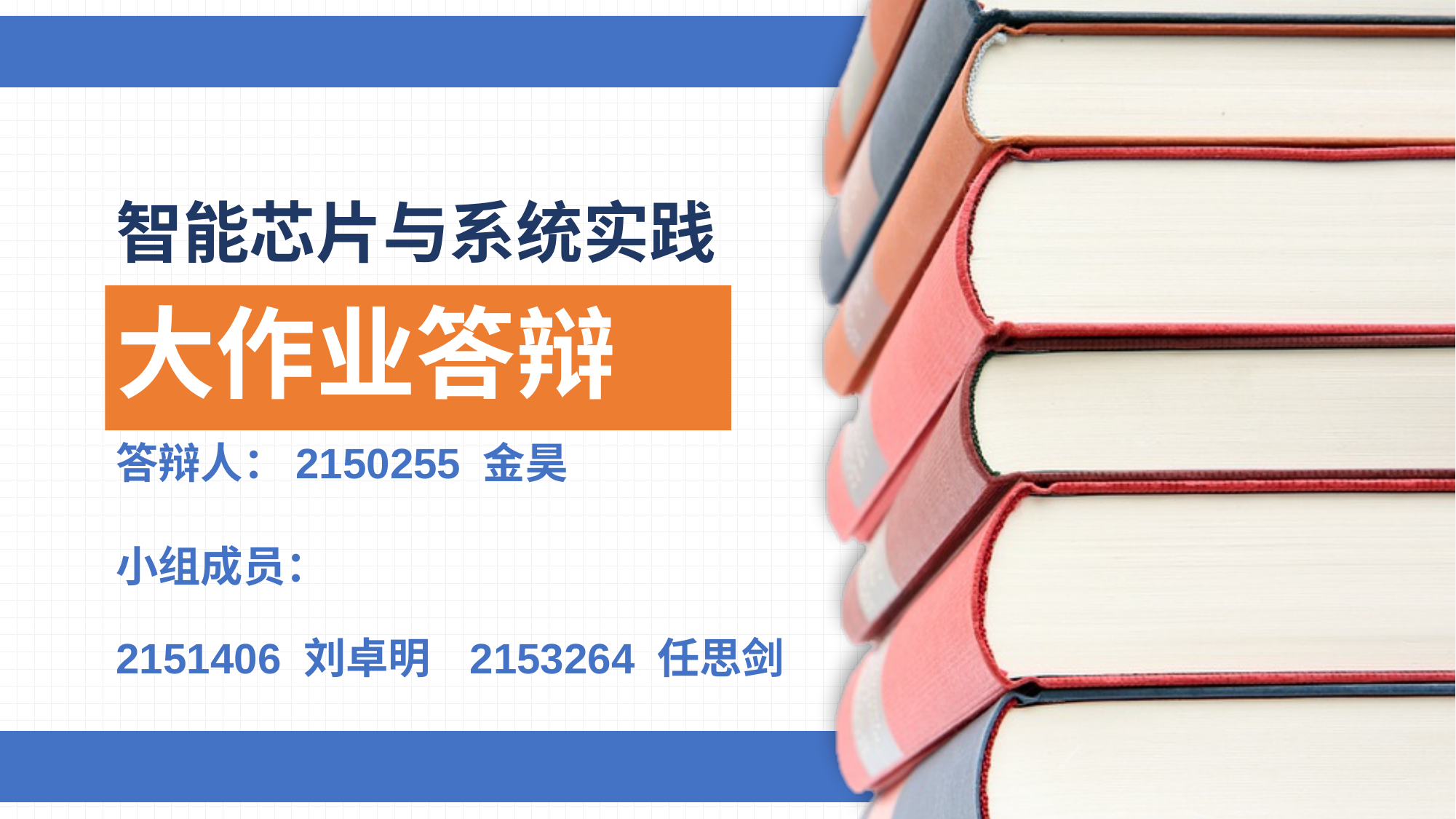

智能芯片与系统实践
大作业答辩
答辩人：2150255 金昊
小组成员：
2151406 刘卓明   2153264 任思剑